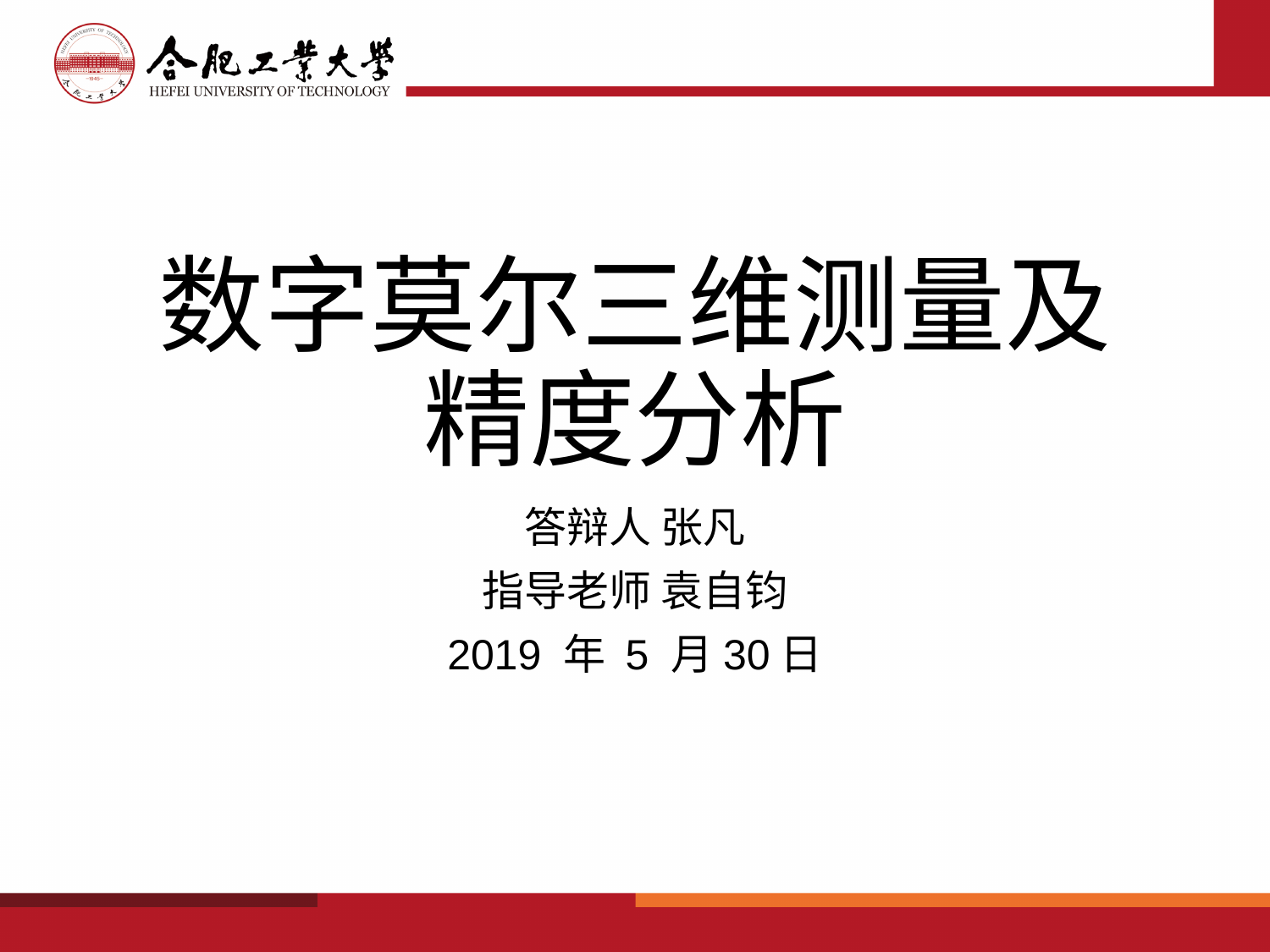

# 数字莫尔三维测量及精度分析
答辩人 张凡
指导老师 袁自钧
2019 年 5 月30日